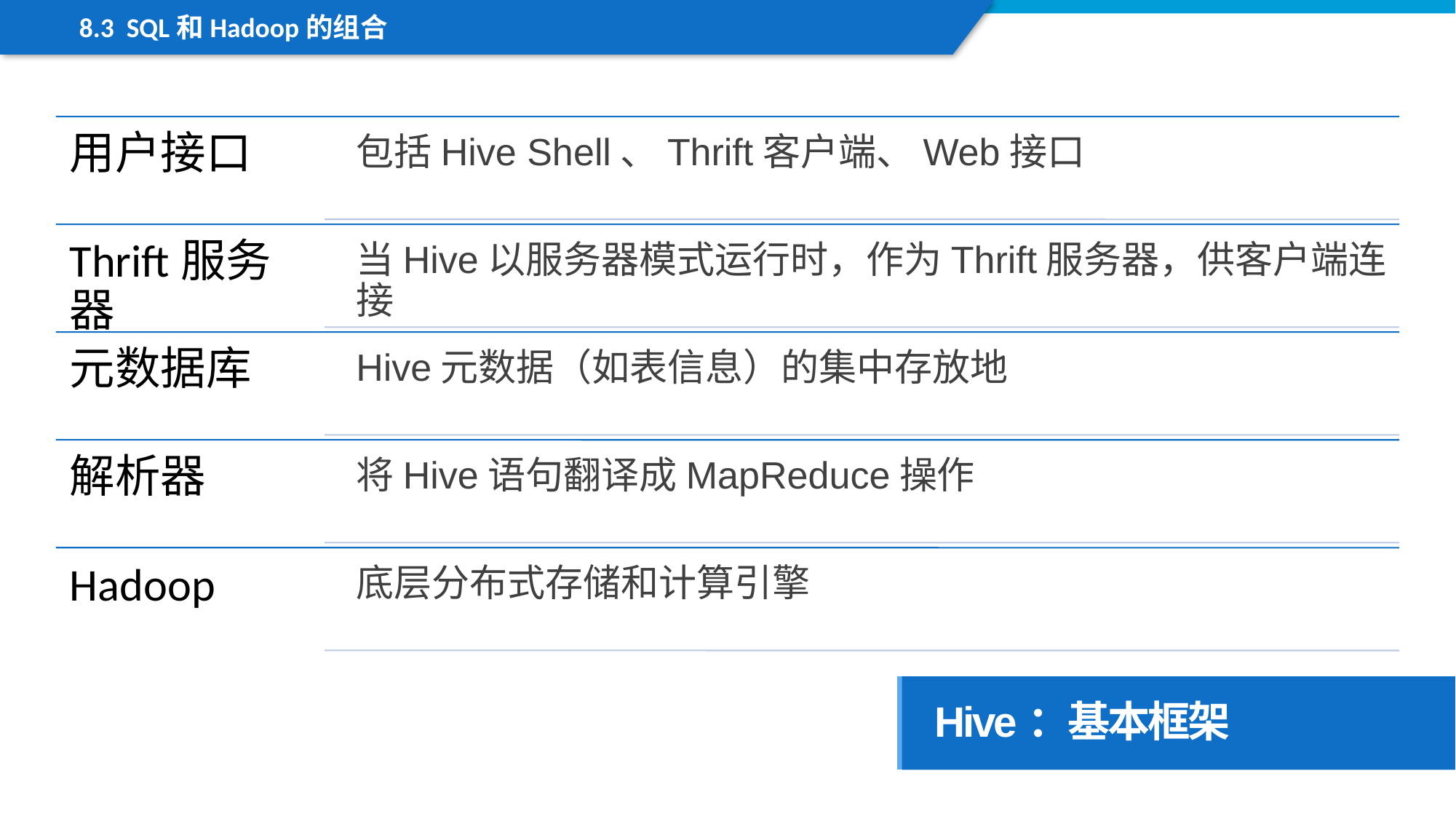

8.3  SQL和Hadoop的组合
用户接口
包括Hive Shell、Thrift客户端、Web接口
Thrift服务器
当Hive以服务器模式运行时，作为Thrift服务器，供客户端连接
元数据库
Hive元数据（如表信息）的集中存放地
解析器
将Hive语句翻译成MapReduce操作
Hadoop
底层分布式存储和计算引擎
Hive：基本框架